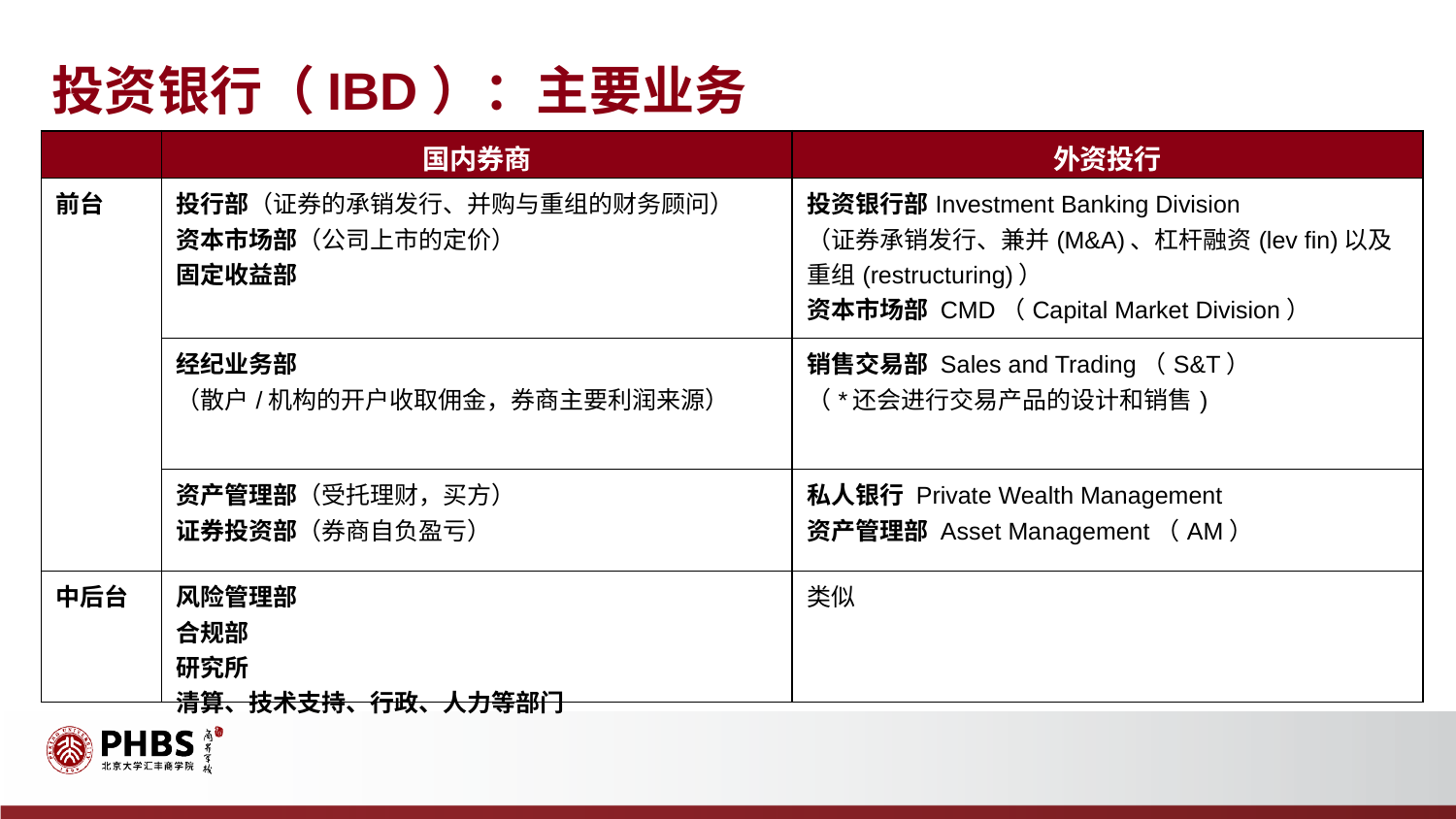

投资银行（IBD）：主要业务
|  | 国内券商 | 外资投行 |
| --- | --- | --- |
| 前台 | 投行部（证券的承销发行、并购与重组的财务顾问） 资本市场部（公司上市的定价） 固定收益部 | 投资银行部Investment Banking Division （证券承销发行、兼并(M&A)、杠杆融资(lev fin)以及重组(restructuring)） 资本市场部 CMD（Capital Market Division） |
|  | 经纪业务部 （散户/机构的开户收取佣金，券商主要利润来源） | 销售交易部 Sales and Trading（S&T） （\*还会进行交易产品的设计和销售) |
|  | 资产管理部（受托理财，买方） 证券投资部（券商自负盈亏） | 私人银行 Private Wealth Management 资产管理部 Asset Management（AM） |
| 中后台 | 风险管理部 合规部 研究所 清算、技术支持、行政、人力等部门 | 类似 |